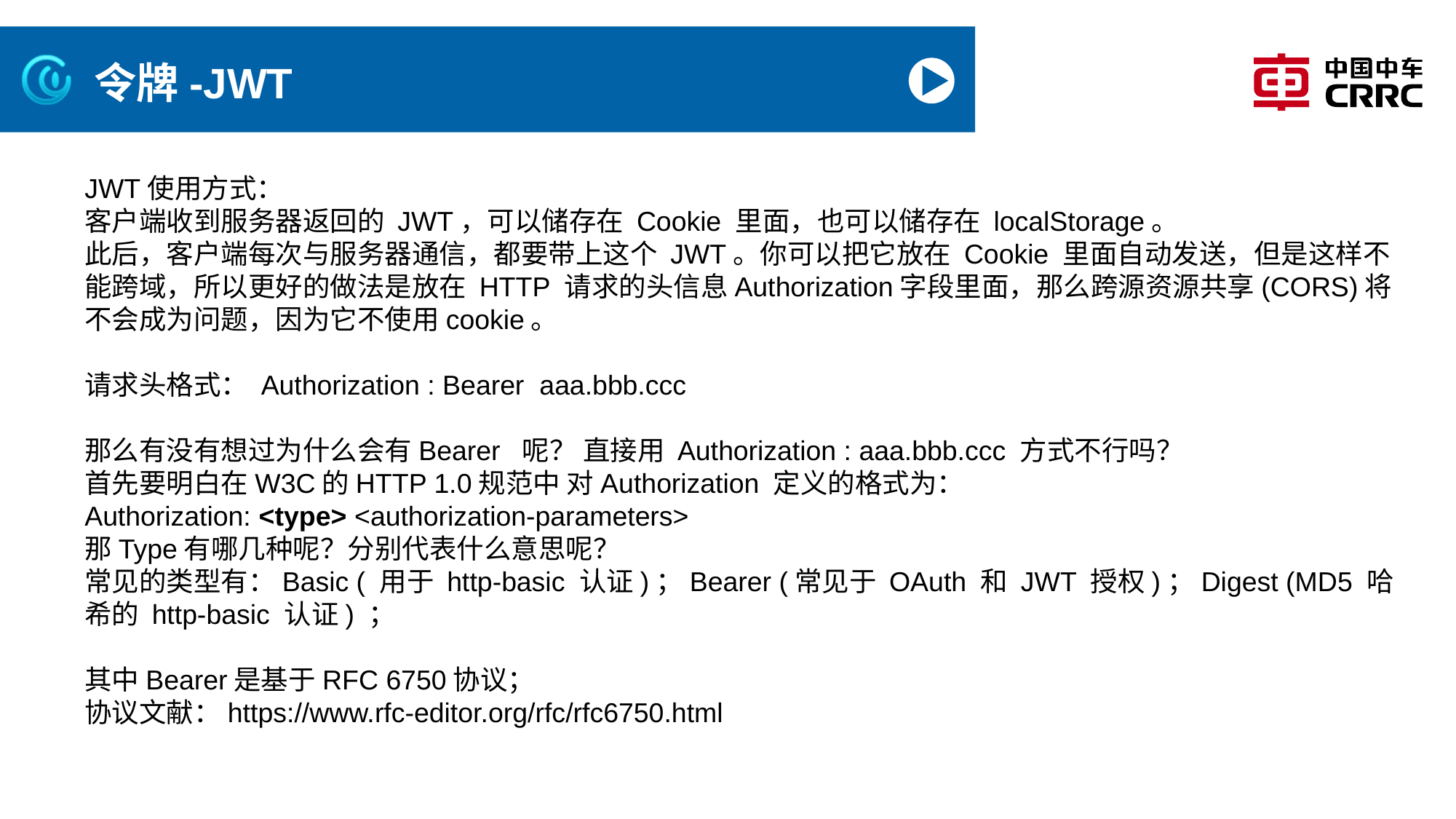

# 令牌-JWT
JWT使用方式：
客户端收到服务器返回的 JWT，可以储存在 Cookie 里面，也可以储存在 localStorage。
此后，客户端每次与服务器通信，都要带上这个 JWT。你可以把它放在 Cookie 里面自动发送，但是这样不能跨域，所以更好的做法是放在 HTTP 请求的头信息Authorization字段里面，那么跨源资源共享(CORS)将不会成为问题，因为它不使用cookie。

请求头格式： Authorization : Bearer  aaa.bbb.ccc

那么有没有想过为什么会有Bearer  呢？ 直接用 Authorization : aaa.bbb.ccc 方式不行吗？
首先要明白在W3C的HTTP 1.0规范中 对Authorization 定义的格式为：
Authorization: <type> <authorization-parameters>
那Type有哪几种呢？分别代表什么意思呢？
常见的类型有：Basic ( 用于 http-basic 认证)；Bearer (常见于 OAuth 和 JWT 授权)；Digest (MD5 哈希的 http-basic 认证) ；

其中Bearer是基于RFC 6750协议；
协议文献：https://www.rfc-editor.org/rfc/rfc6750.html

93